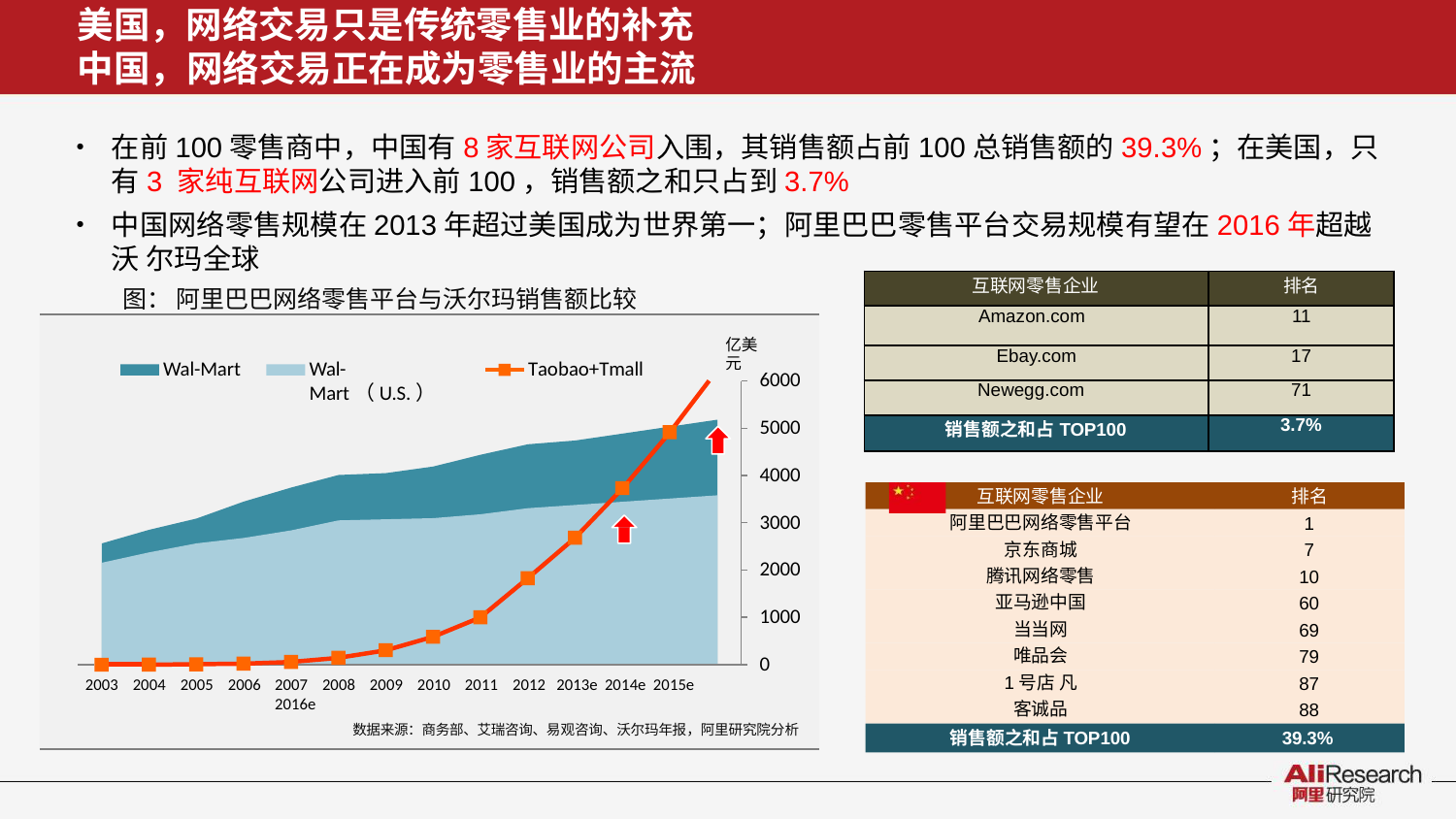

美国，网络交易只是传统零售业的补充
中国，网络交易正在成为零售业的主流
•	在前100零售商中，中国有8家互联网公司入围，其销售额占前100总销售额的39.3%；在美国，只有3 家纯互联网公司进入前100，销售额之和只占到3.7%
•	中国网络零售规模在2013年超过美国成为世界第一；阿里巴巴零售平台交易规模有望在2016年超越沃 尔玛全球
图： 阿里巴巴网络零售平台与沃尔玛销售额比较
| 互联网零售企业 | 排名 |
| --- | --- |
| Amazon.com | 11 |
| Ebay.com | 17 |
| Newegg.com | 71 |
| 销售额之和占TOP100 | 3.7% |

亿美 元
Wal-Mart
Taobao+Tmall
Wal-Mart（U.S.）

6000

5000

4000

互联网零售企业
排名

阿里巴巴网络零售平台 京东商城
腾讯网络零售 亚马逊中国 当当网
唯品会
1号店 凡客诚品
3000

1
7
10
60
69
79
87
88

2000

1000

0

2003    2004    2005    2006
2007    2008    2009    2010    2011    2012   2013e  2014e  2015e  2016e

数据来源：商务部、艾瑞咨询、易观咨询、沃尔玛年报，阿里研究院分析

销售额之和占TOP100
39.3%